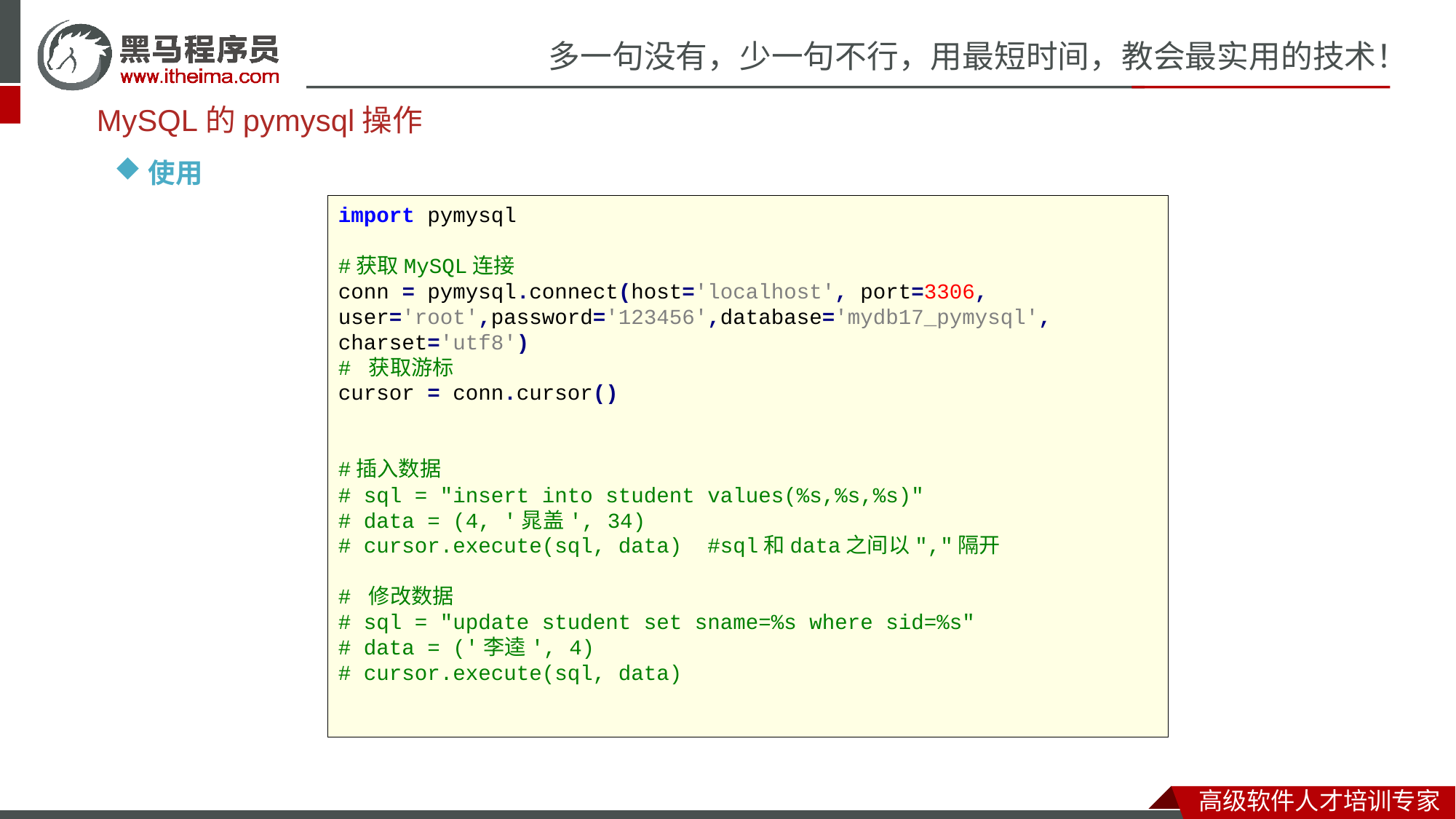

MySQL的pymysql操作
使用
import pymysql

#获取MySQL连接
conn = pymysql.connect(host='localhost', port=3306, user='root',password='123456',database='mydb17_pymysql', charset='utf8')
# 获取游标
cursor = conn.cursor()

#插入数据
# sql = "insert into student values(%s,%s,%s)"
# data = (4, '晁盖', 34)
# cursor.execute(sql, data)  #sql和data之间以","隔开

# 修改数据
# sql = "update student set sname=%s where sid=%s"
# data = ('李逵', 4)
# cursor.execute(sql, data)